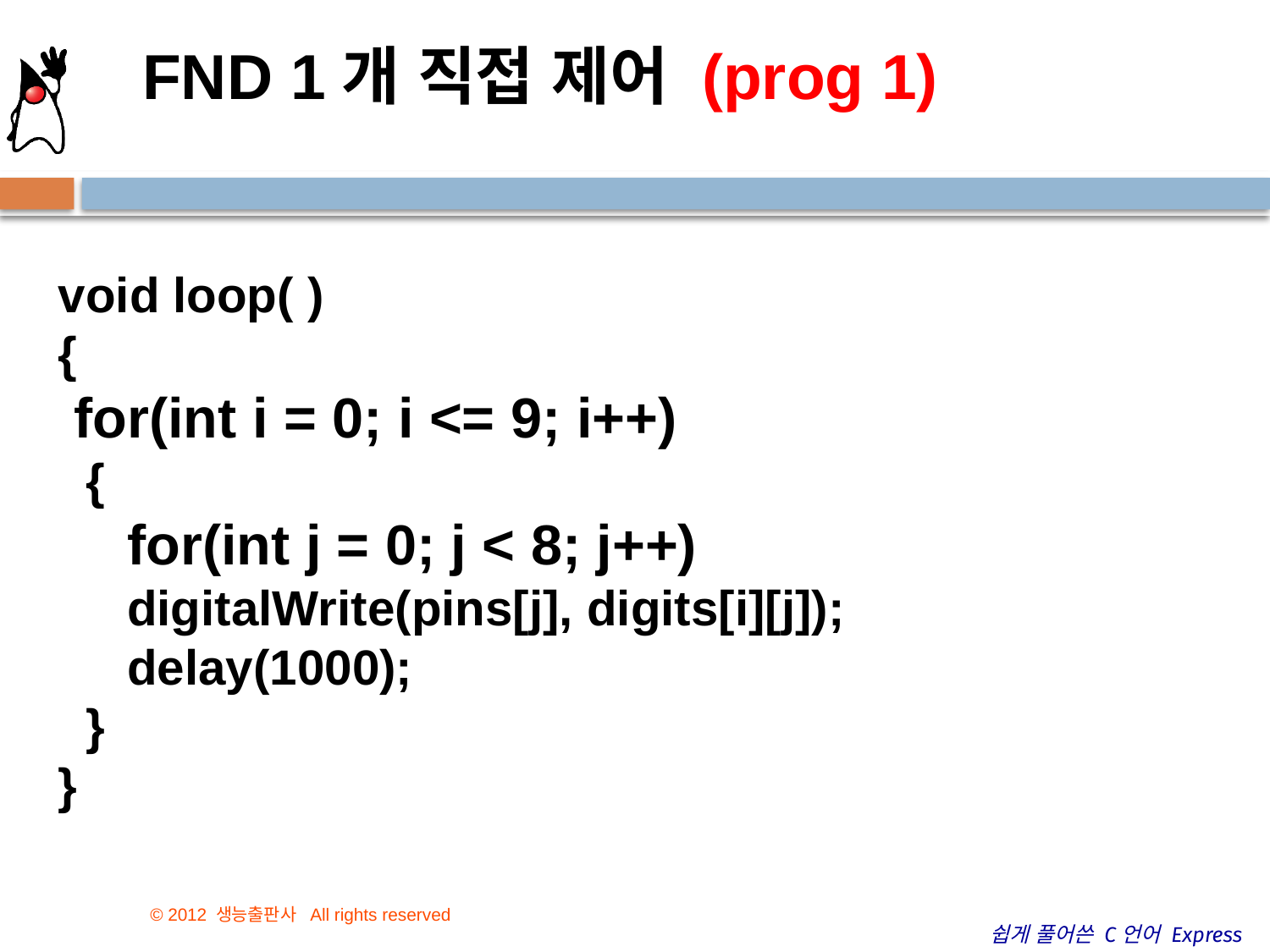

FND 1개 직접 제어 (prog 1)
void loop( )
{
 for(int i = 0; i <= 9; i++)
  {
     for(int j = 0; j < 8; j++)
     digitalWrite(pins[j], digits[i][j]);
     delay(1000);
  }
}